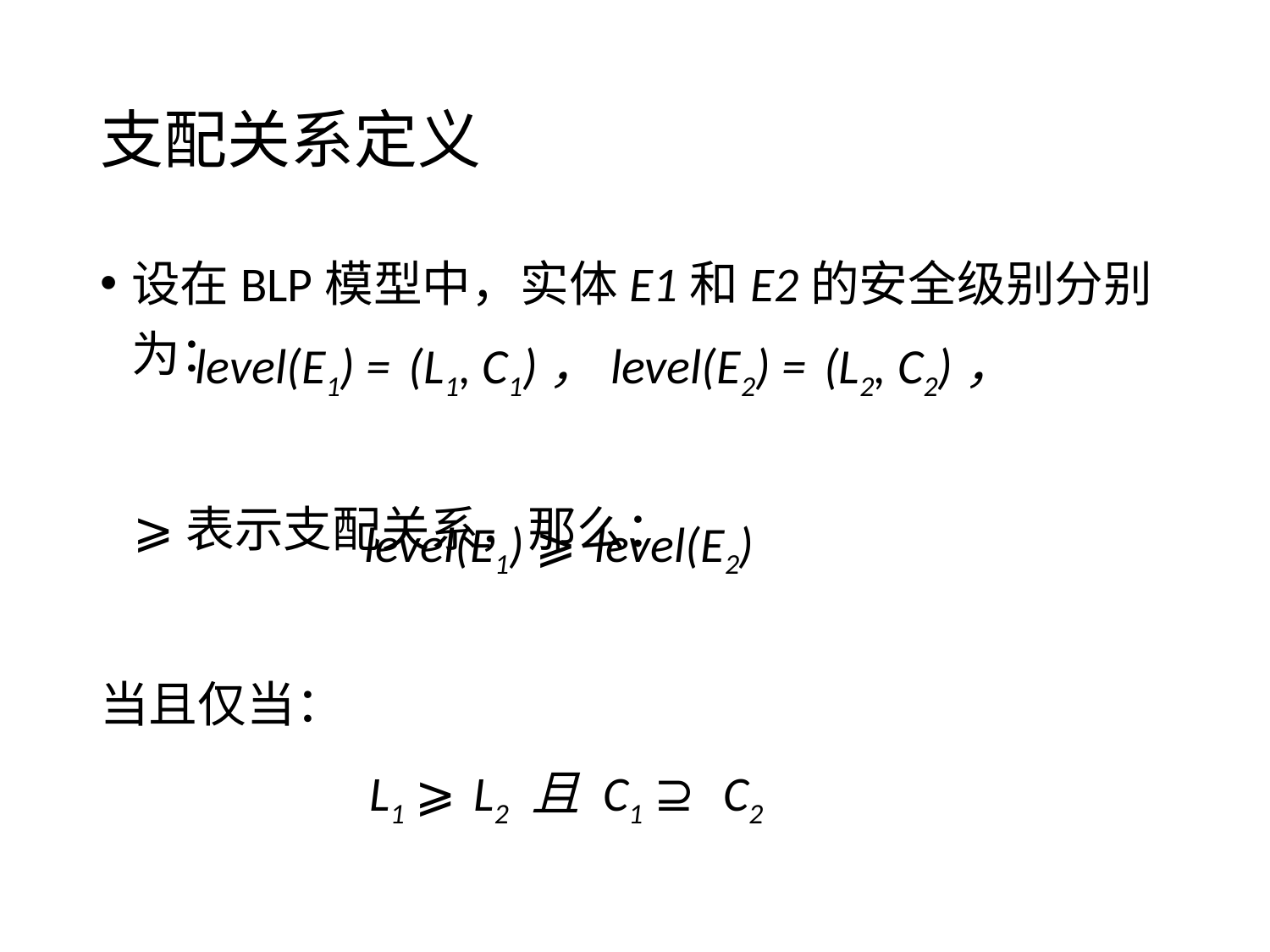

# 支配关系定义
设在BLP模型中，实体E1和E2的安全级别分别为：

   ⩾表示支配关系，那么：

当且仅当：
　                   L1 ⩾  L2 且 C1 ⊇   C2
level(E1) =  (L1, C1)，level(E2) =  (L2, C2)，

level(E1) ⩾  level(E2)